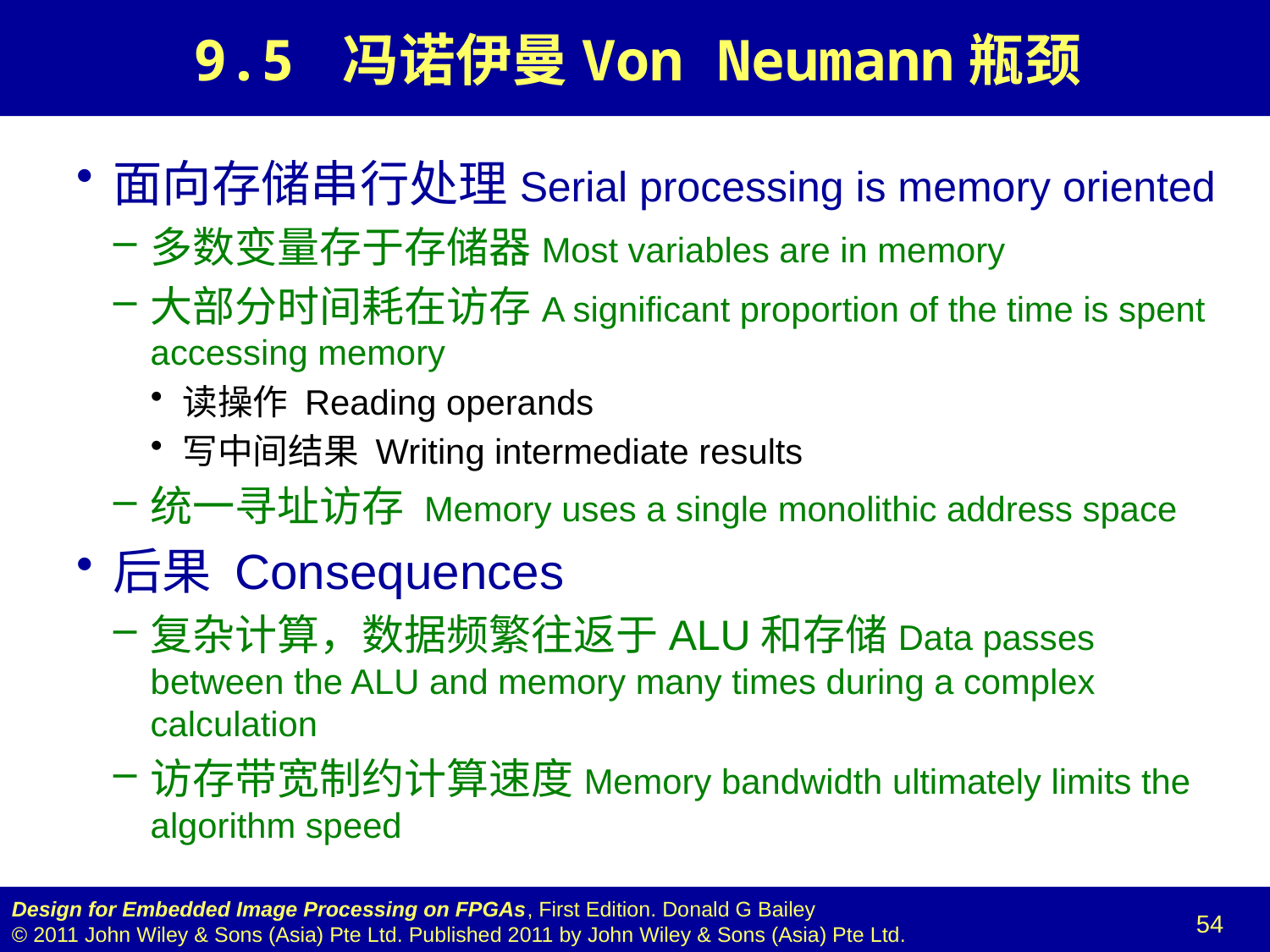

# 9.5 冯诺伊曼Von Neumann瓶颈
面向存储串行处理Serial processing is memory oriented
多数变量存于存储器Most variables are in memory
大部分时间耗在访存A significant proportion of the time is spent accessing memory
读操作 Reading operands
写中间结果 Writing intermediate results
统一寻址访存 Memory uses a single monolithic address space
后果 Consequences
复杂计算，数据频繁往返于ALU和存储Data passes between the ALU and memory many times during a complex calculation
访存带宽制约计算速度Memory bandwidth ultimately limits the algorithm speed
54